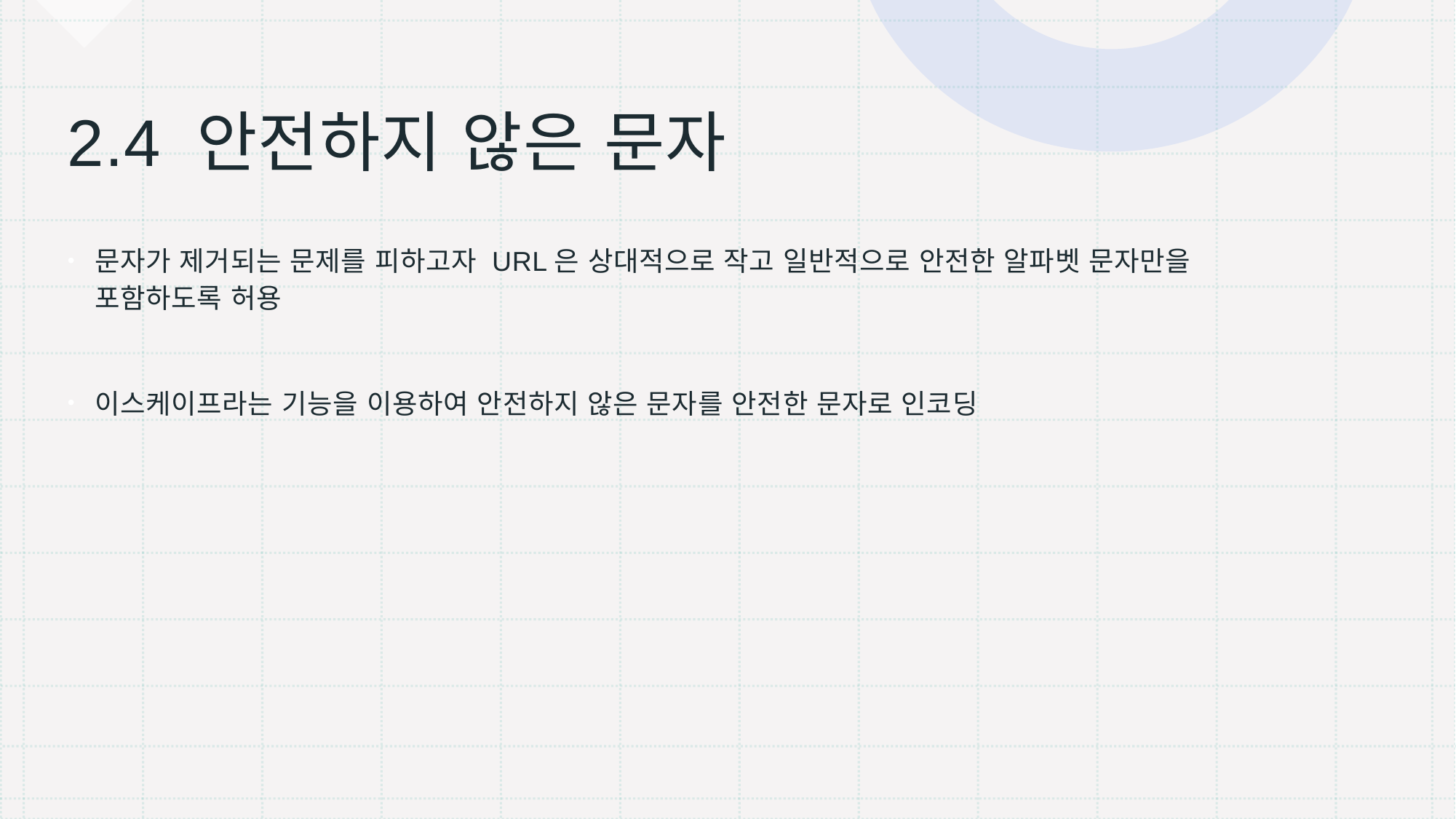

# 2.4 안전하지 않은 문자
문자가 제거되는 문제를 피하고자 URL은 상대적으로 작고 일반적으로 안전한 알파벳 문자만을 포함하도록 허용

이스케이프라는 기능을 이용하여 안전하지 않은 문자를 안전한 문자로 인코딩